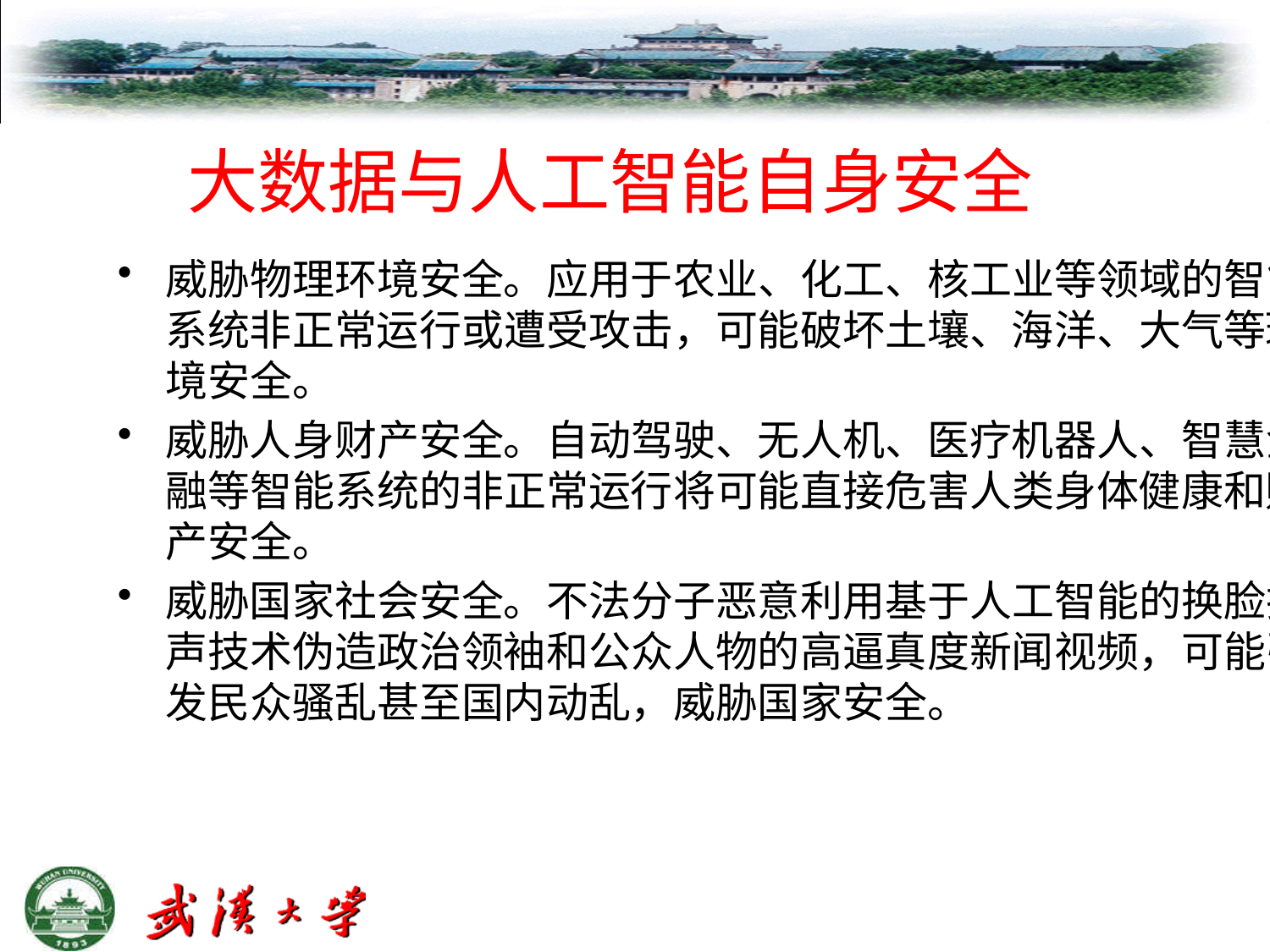

# 大数据与人工智能自身安全
威胁物理环境安全。应用于农业、化工、核工业等领域的智能系统非正常运行或遭受攻击，可能破坏土壤、海洋、大气等环境安全。
威胁人身财产安全。自动驾驶、无人机、医疗机器人、智慧金融等智能系统的非正常运行将可能直接危害人类身体健康和财产安全。
威胁国家社会安全。不法分子恶意利用基于人工智能的换脸换声技术伪造政治领袖和公众人物的高逼真度新闻视频，可能引发民众骚乱甚至国内动乱，威胁国家安全。